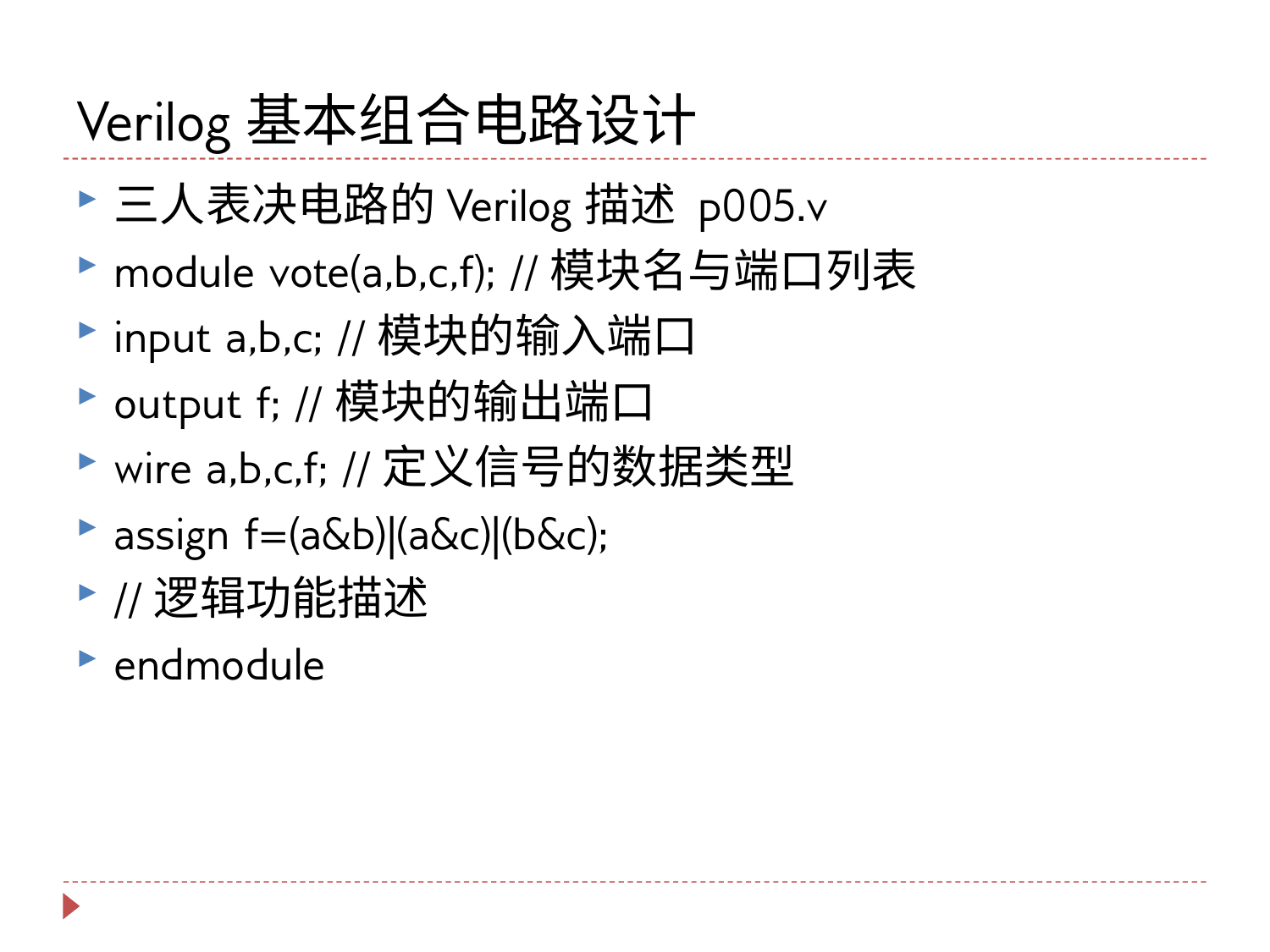

# Verilog基本组合电路设计
三人表决电路的Verilog描述 p005.v
module vote(a,b,c,f); //模块名与端口列表
input a,b,c; //模块的输入端口
output f; //模块的输出端口
wire a,b,c,f; //定义信号的数据类型
assign f=(a&b)|(a&c)|(b&c);
//逻辑功能描述
endmodule